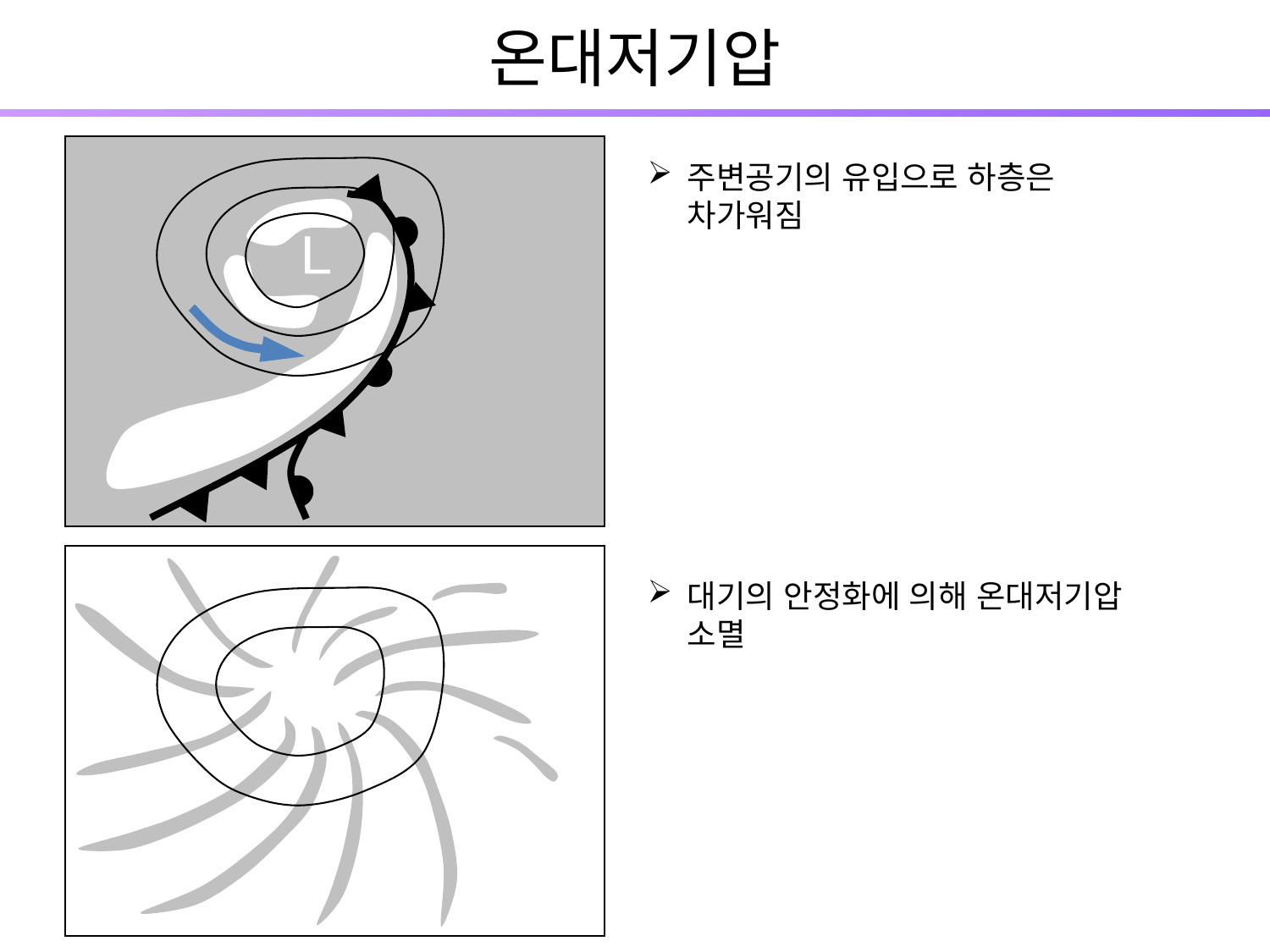

온대저기압

L

주변공기의 유입으로 하층은 차가워짐

대기의 안정화에 의해 온대저기압 소멸

L